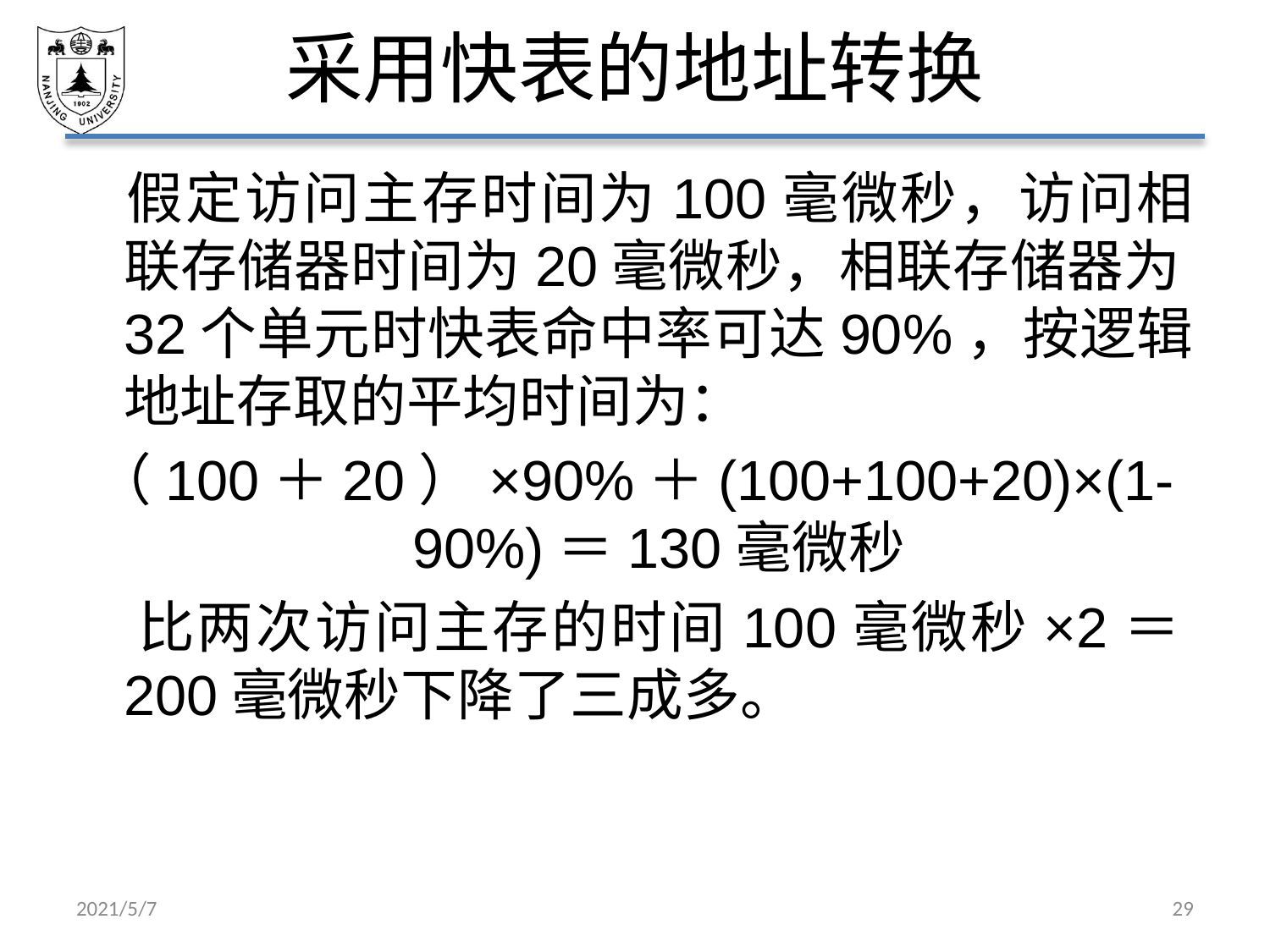

# 采用快表的地址转换
	假定访问主存时间为100毫微秒，访问相联存储器时间为20毫微秒，相联存储器为32个单元时快表命中率可达90%，按逻辑地址存取的平均时间为：
（100＋20）×90%＋(100+100+20)×(1-90%)＝130毫微秒
   比两次访问主存的时间100毫微秒×2＝200毫微秒下降了三成多。

2021/5/7
29